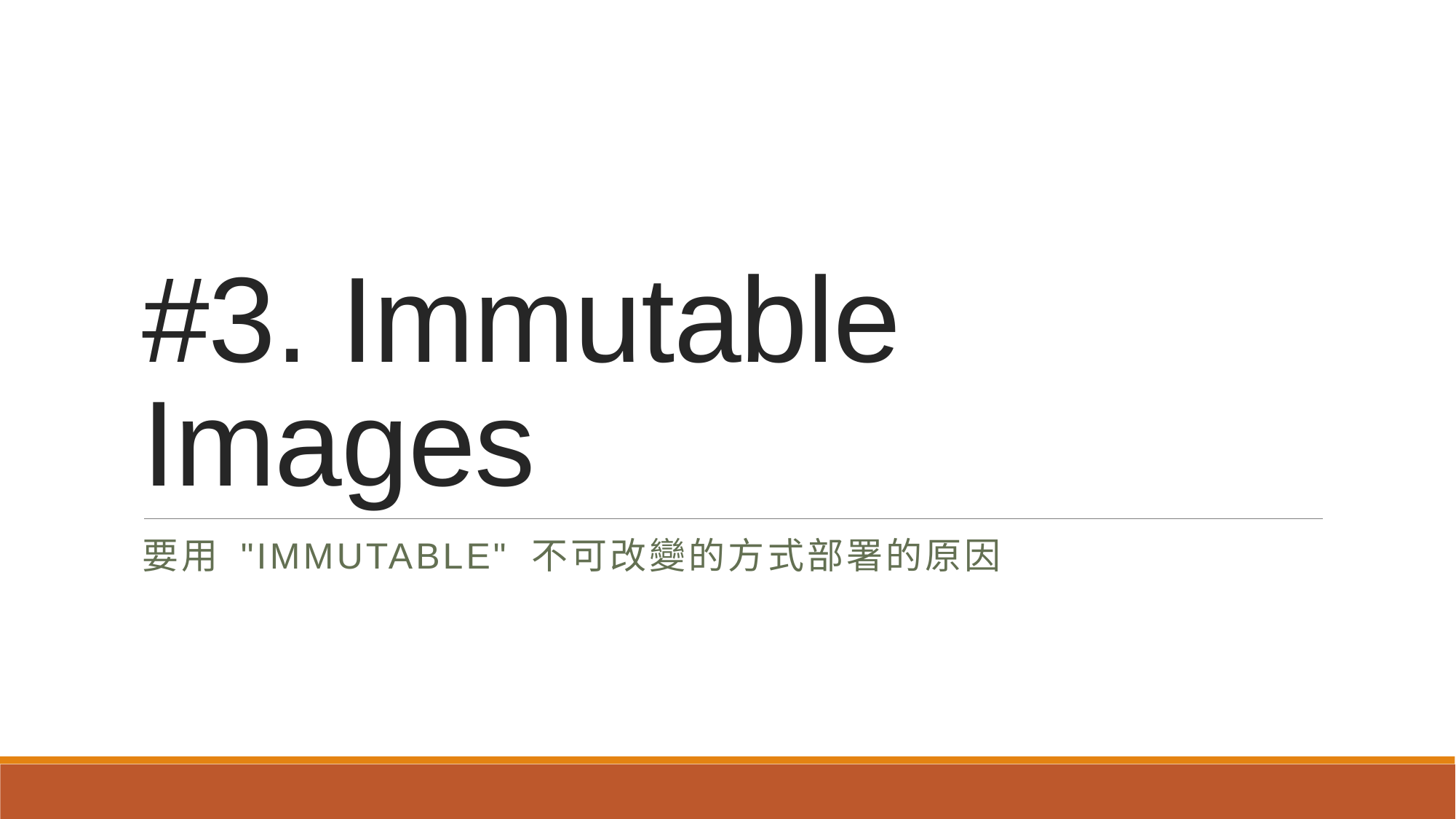

# #3. Immutable Images
要用 "Immutable" 不可改變的方式部署的原因